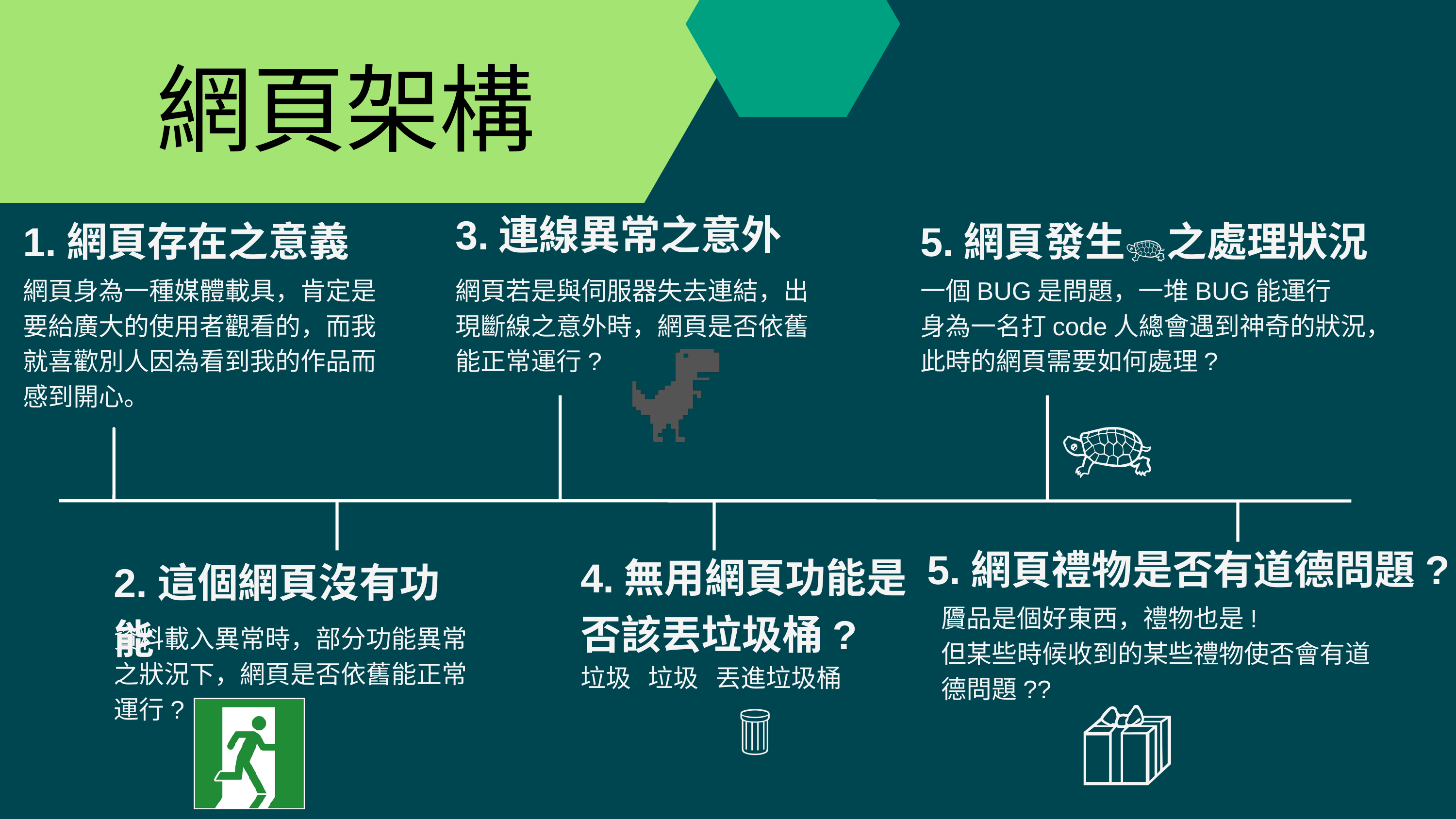

網頁架構
3.連線異常之意外

1.網頁存在之意義

5.網頁發生🐢之處理狀況

網頁身為一種媒體載具，肯定是要給廣大的使用者觀看的，而我就喜歡別人因為看到我的作品而感到開心。
網頁若是與伺服器失去連結，出現斷線之意外時，網頁是否依舊能正常運行?
一個BUG是問題，一堆BUG能運行
身為一名打code人總會遇到神奇的狀況，此時的網頁需要如何處理?

🐢

5.網頁禮物是否有道德問題?

4.無用網頁功能是否該丟垃圾桶?

2.這個網頁沒有功能

贗品是個好東西，禮物也是!
但某些時候收到的某些禮物使否會有道德問題??
資料載入異常時，部分功能異常之狀況下，網頁是否依舊能正常運行?
垃圾   垃圾   丟進垃圾桶
🎁
🗑️